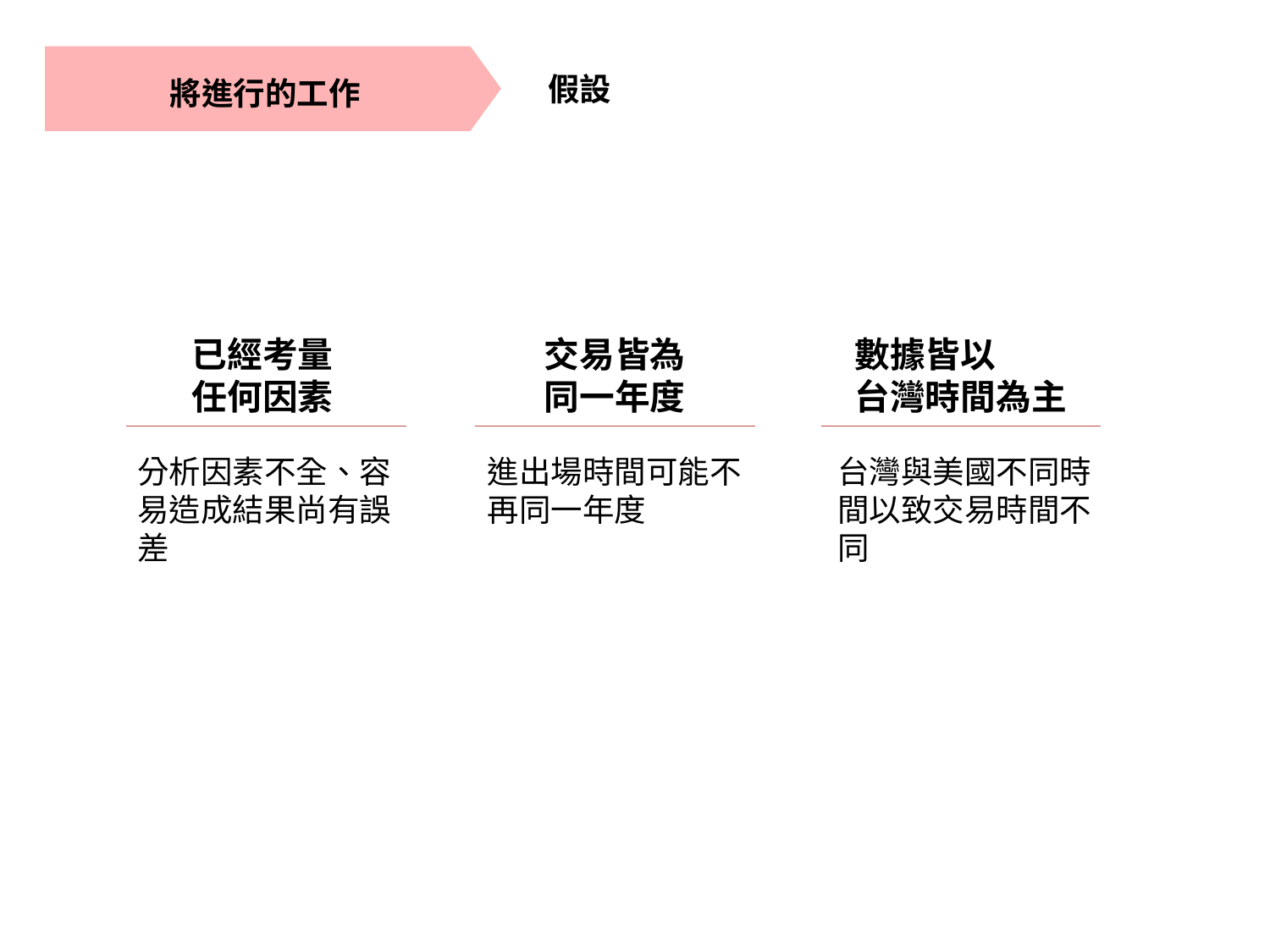

將進行的工作
假設
已經考量
任何因素
交易皆為
同一年度
數據皆以
台灣時間為主
分析因素不全、容易造成結果尚有誤差
進出場時間可能不再同一年度
台灣與美國不同時間以致交易時間不同